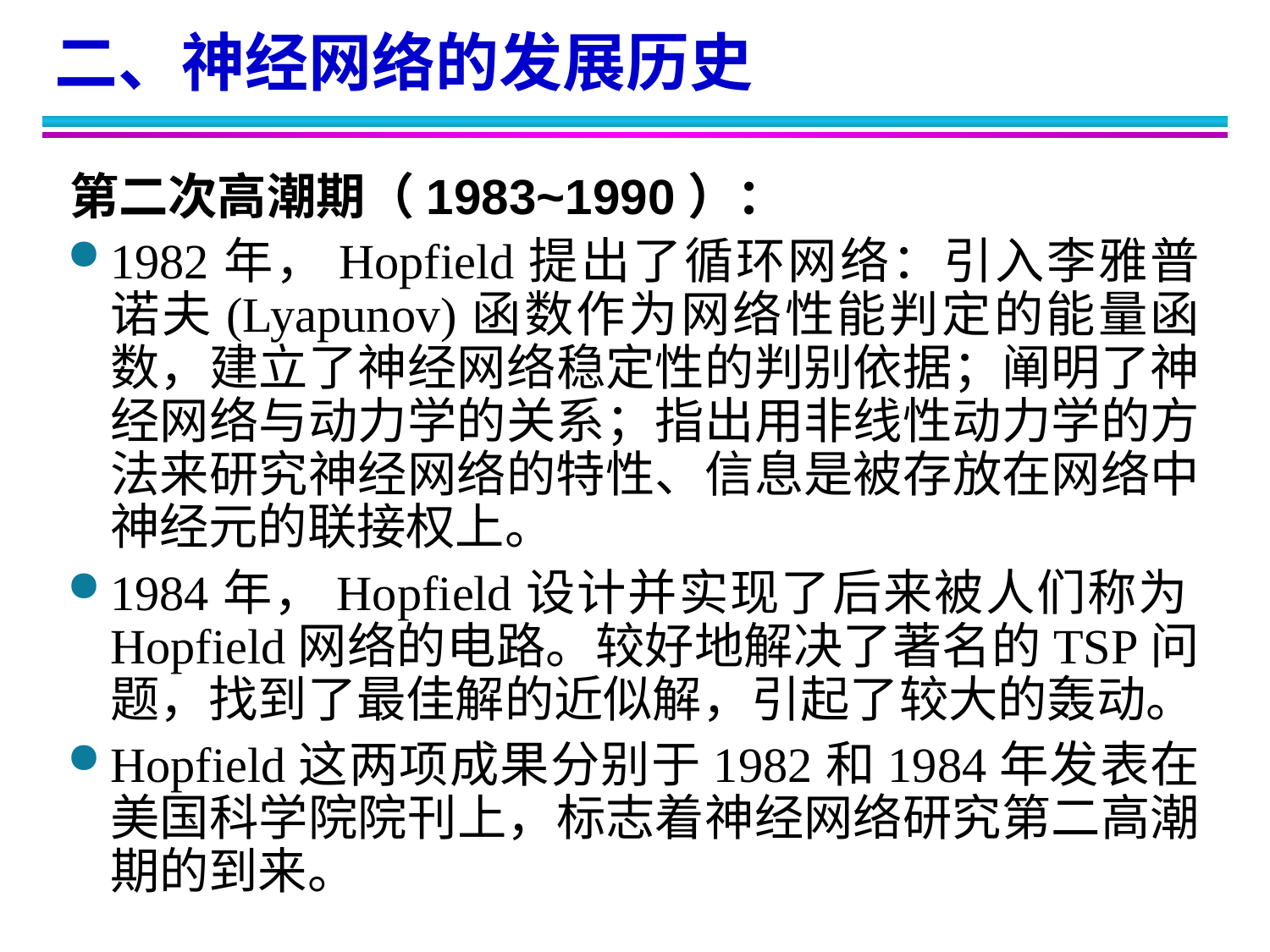

二、神经网络的发展历史
第二次高潮期（1983~1990）：
1982年，Hopfield提出了循环网络：引入李雅普诺夫(Lyapunov)函数作为网络性能判定的能量函数，建立了神经网络稳定性的判别依据；阐明了神经网络与动力学的关系；指出用非线性动力学的方法来研究神经网络的特性、信息是被存放在网络中神经元的联接权上。
1984年，Hopfield设计并实现了后来被人们称为Hopfield网络的电路。较好地解决了著名的TSP问题，找到了最佳解的近似解，引起了较大的轰动。
Hopfield这两项成果分别于1982和1984年发表在美国科学院院刊上，标志着神经网络研究第二高潮期的到来。